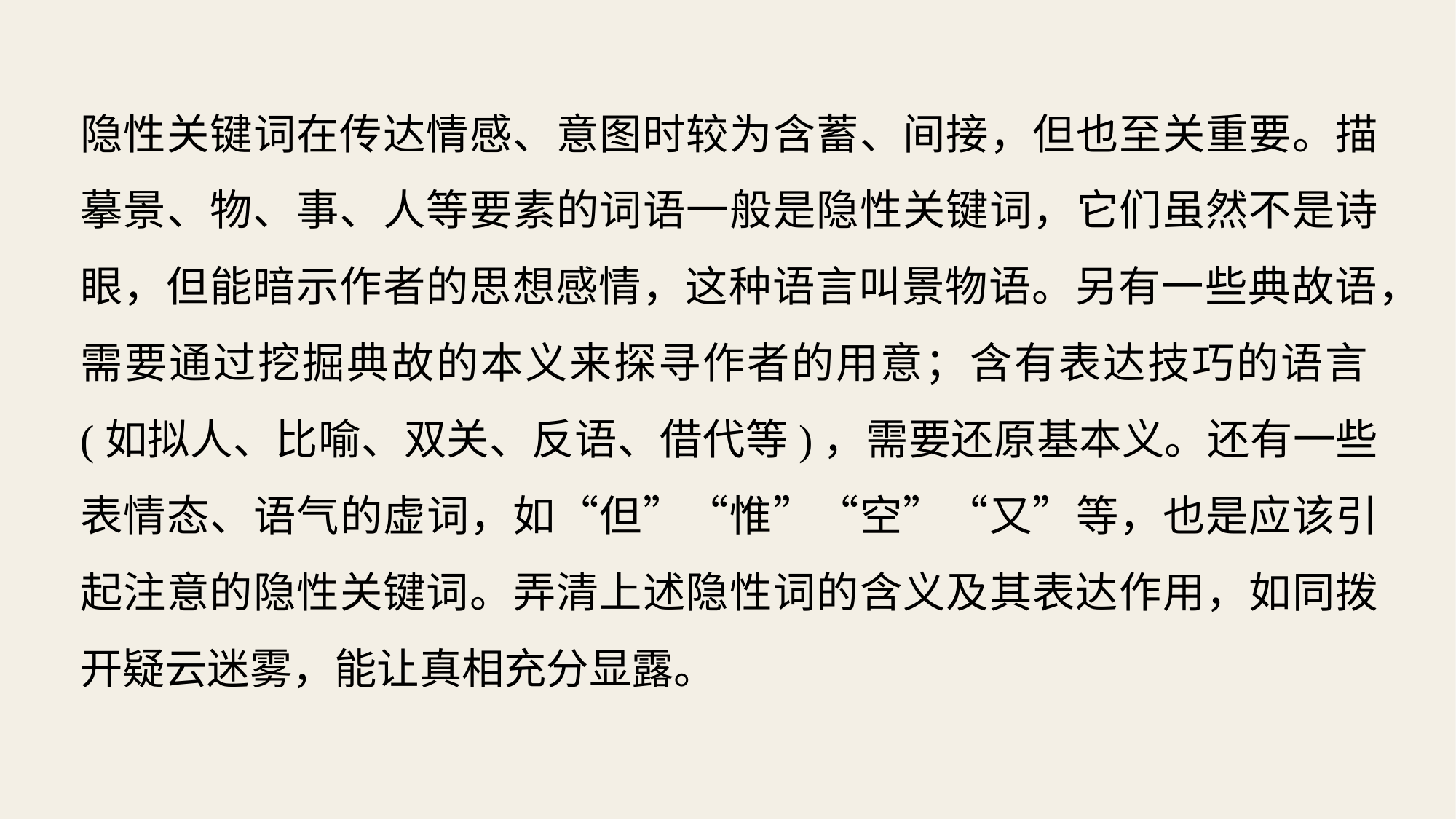

隐性关键词在传达情感、意图时较为含蓄、间接，但也至关重要。描摹景、物、事、人等要素的词语一般是隐性关键词，它们虽然不是诗眼，但能暗示作者的思想感情，这种语言叫景物语。另有一些典故语，需要通过挖掘典故的本义来探寻作者的用意；含有表达技巧的语言(如拟人、比喻、双关、反语、借代等)，需要还原基本义。还有一些表情态、语气的虚词，如“但”“惟”“空”“又”等，也是应该引起注意的隐性关键词。弄清上述隐性词的含义及其表达作用，如同拨开疑云迷雾，能让真相充分显露。